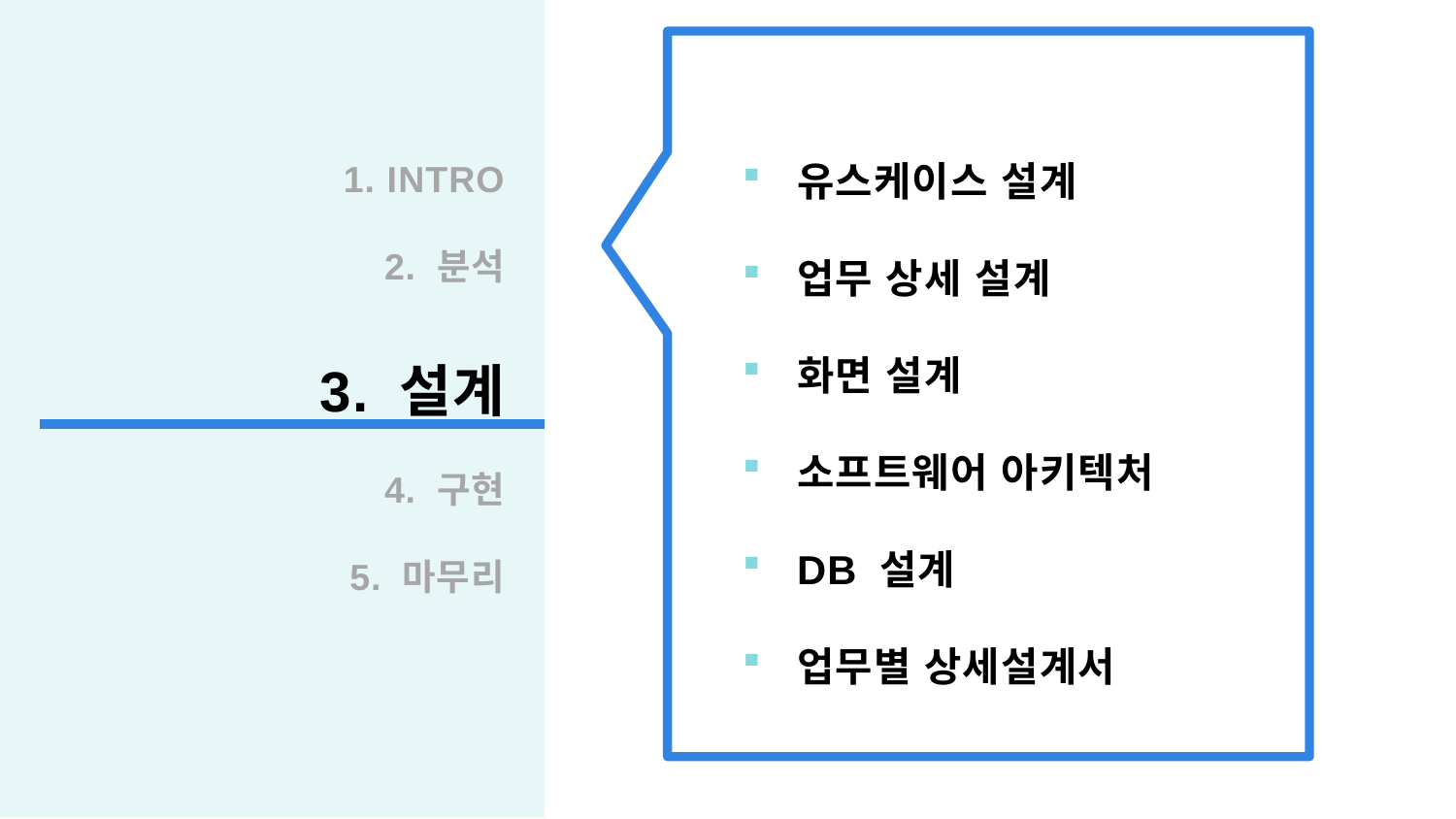

1. INTRO
2. 분석
3. 설계
4. 구현
5. 마무리

유스케이스 설계
업무 상세 설계
화면 설계
소프트웨어 아키텍처
DB 설계
업무별 상세설계서

| 1 | 분석 |
| --- | --- |
| 2 | 설계 |
| 3 | 구현 |
| 4 | 리팩토링 |
| 5 | 마무리 |